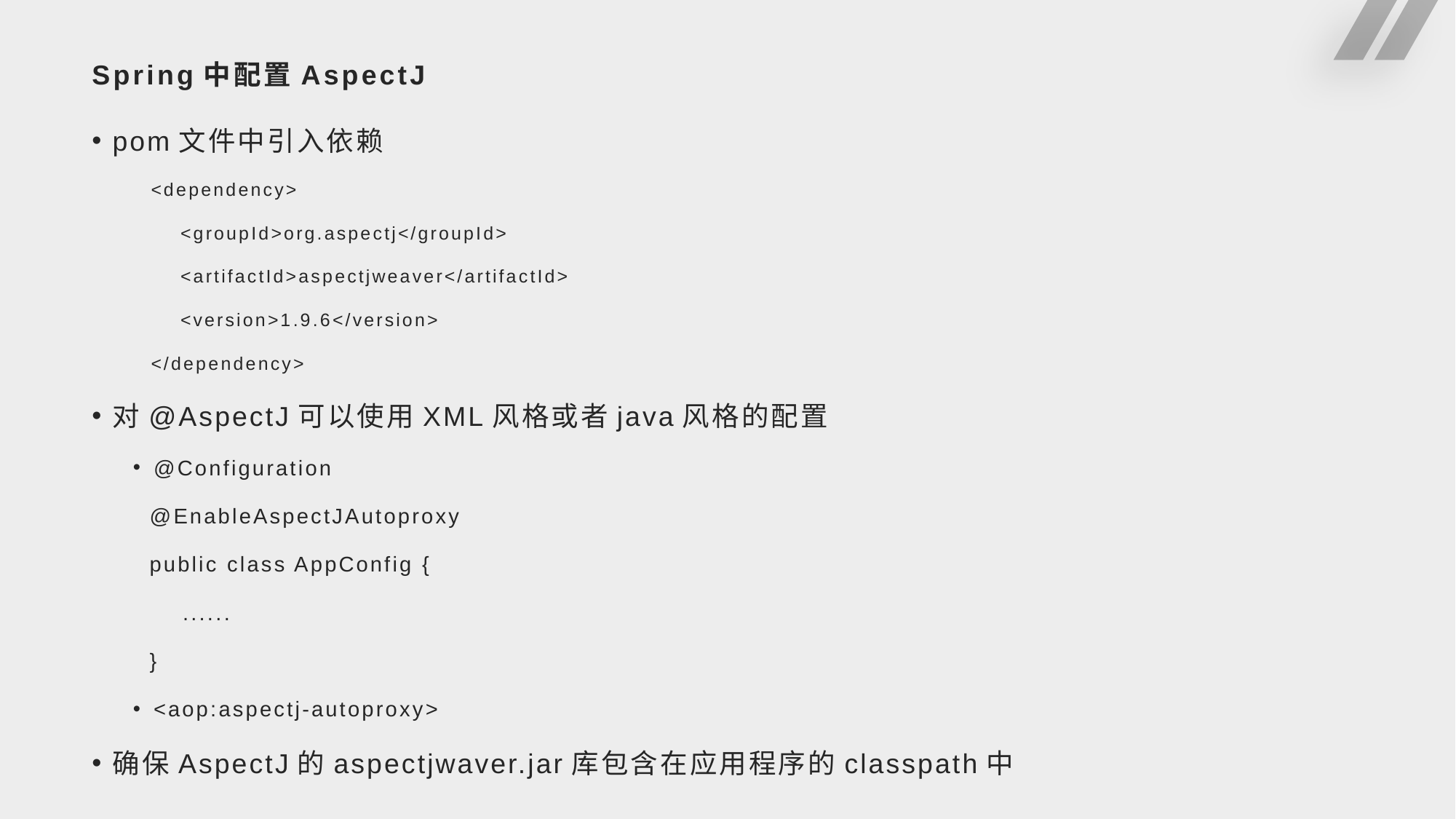

# Spring中配置AspectJ
pom文件中引入依赖
        <dependency>
            <groupId>org.aspectj</groupId>
            <artifactId>aspectjweaver</artifactId>
            <version>1.9.6</version>
        </dependency>
对@AspectJ可以使用XML风格或者java风格的配置
@Configuration
  @EnableAspectJAutoproxy
  public class AppConfig {
      ......
  }
<aop:aspectj-autoproxy>
确保AspectJ的aspectjwaver.jar库包含在应用程序的classpath中